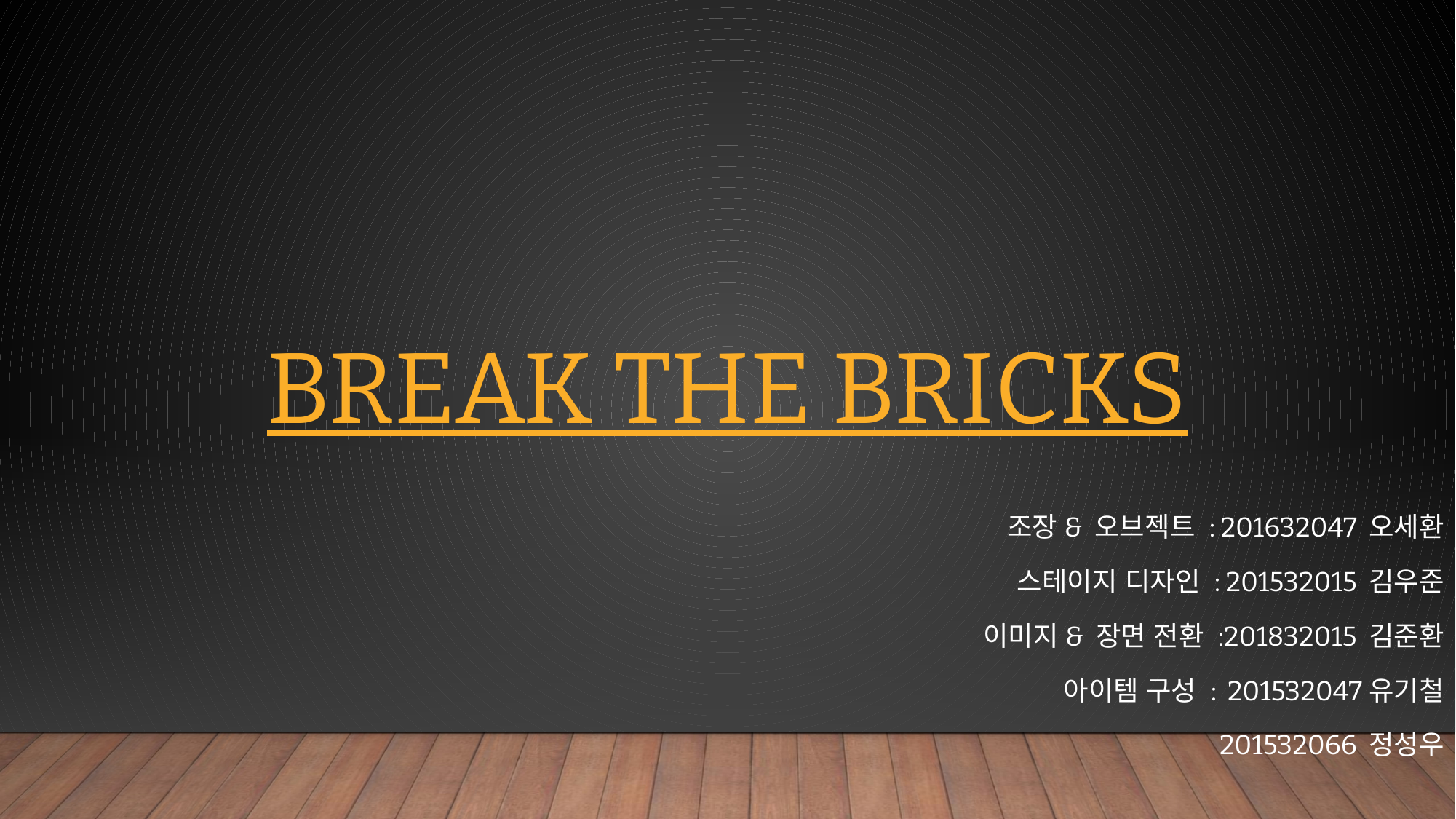

# Break the bricks
조장& 오브젝트 : 201632047 오세환
스테이지 디자인 : 201532015 김우준
이미지& 장면 전환 :201832015 김준환
아이템 구성 :  201532047유기철
201532066 정성우